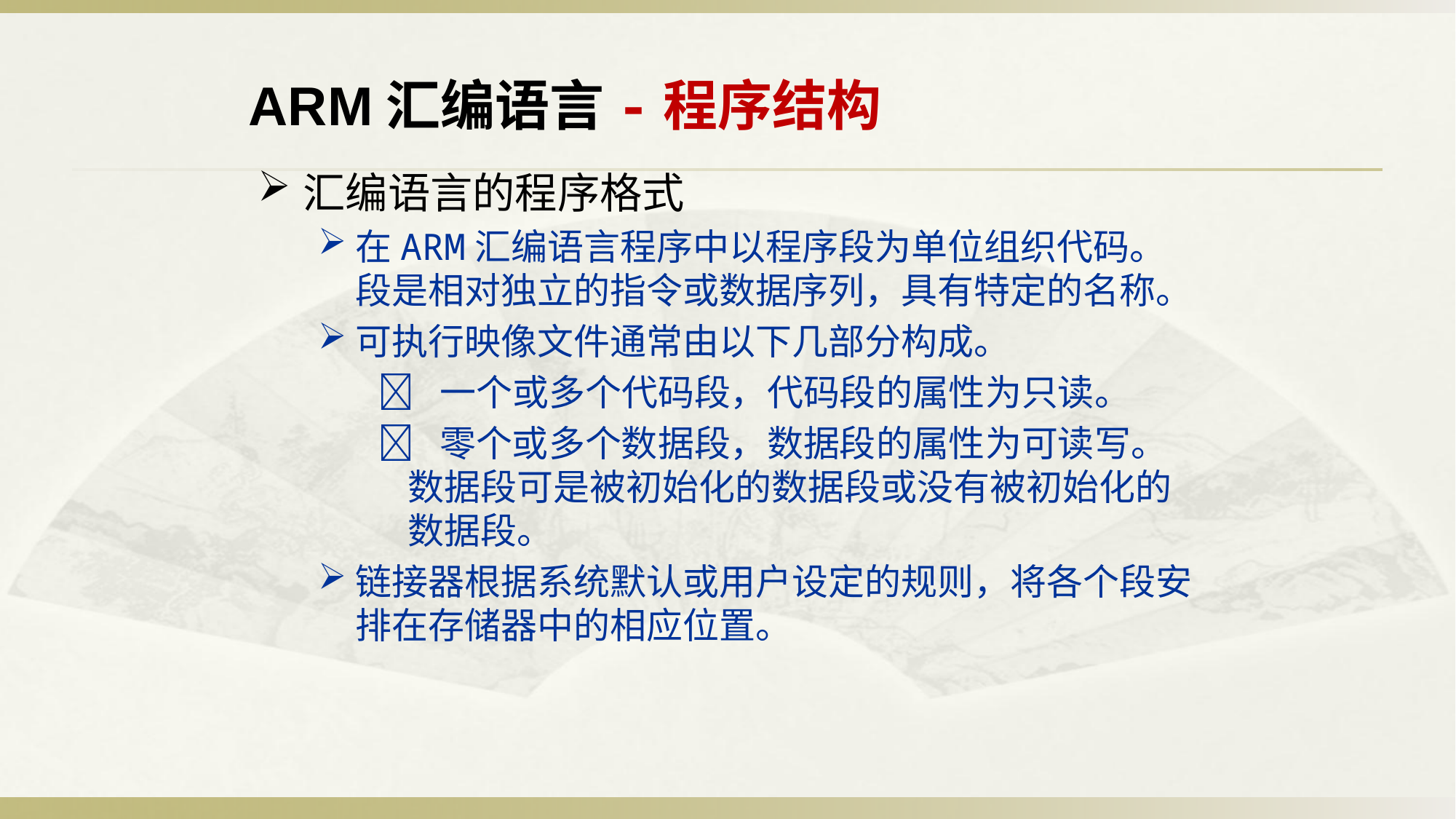

ARM汇编语言-程序结构
汇编语言的程序格式
在ARM汇编语言程序中以程序段为单位组织代码。段是相对独立的指令或数据序列，具有特定的名称。
可执行映像文件通常由以下几部分构成。
•  一个或多个代码段，代码段的属性为只读。
•  零个或多个数据段，数据段的属性为可读写。数据段可是被初始化的数据段或没有被初始化的数据段。
链接器根据系统默认或用户设定的规则，将各个段安排在存储器中的相应位置。